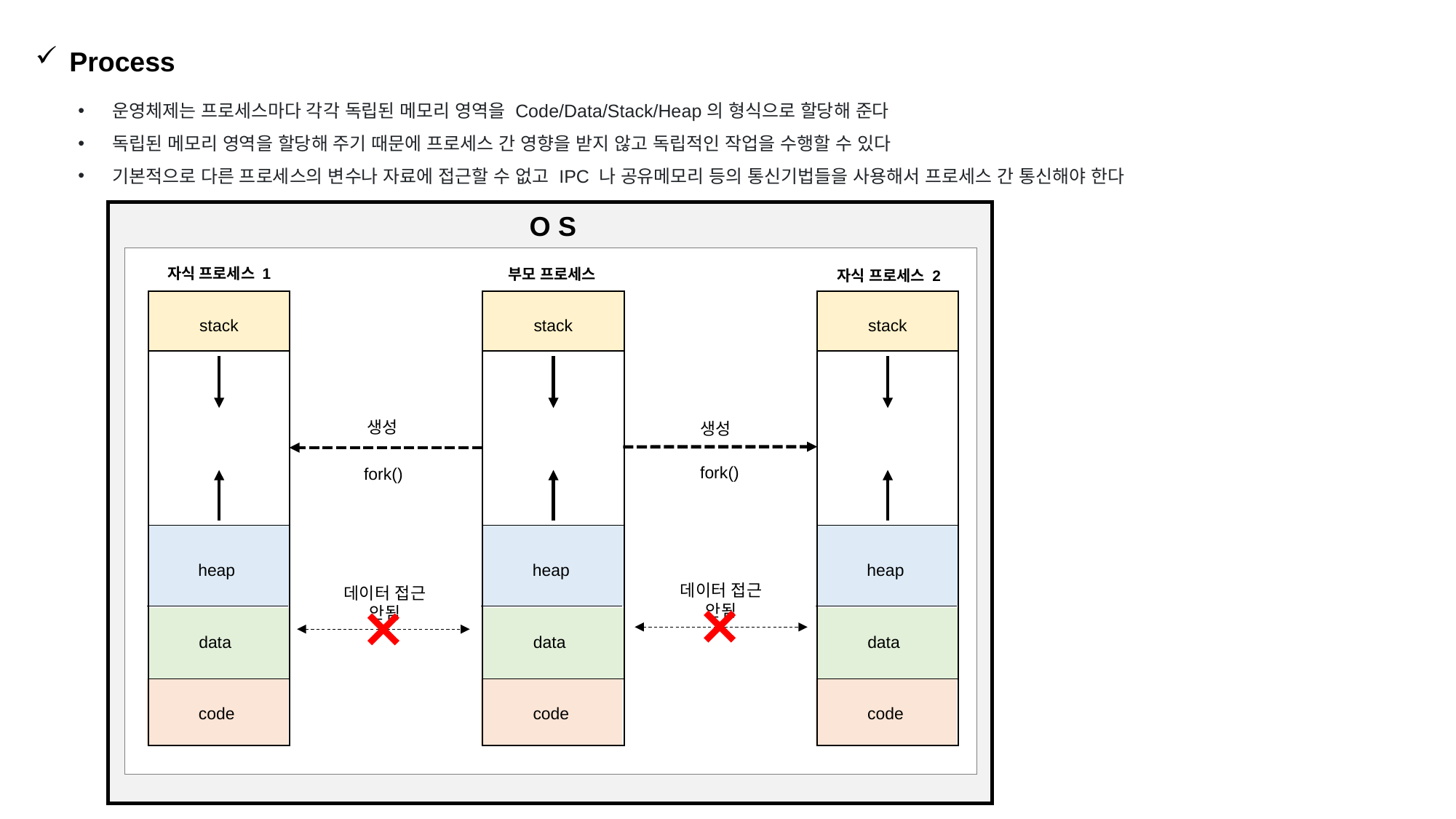

Process
운영체제는 프로세스마다 각각 독립된 메모리 영역을 Code/Data/Stack/Heap의 형식으로 할당해 준다
독립된 메모리 영역을 할당해 주기 때문에 프로세스 간 영향을 받지 않고 독립적인 작업을 수행할 수 있다
기본적으로 다른 프로세스의 변수나 자료에 접근할 수 없고 IPC 나 공유메모리 등의 통신기법들을 사용해서 프로세스 간 통신해야 한다

O S

자식 프로세스 1
부모 프로세스
자식 프로세스 2

stack
stack
stack
생성
생성
fork()
fork()

heap
heap
heap
데이터 접근 안됨
데이터 접근 안됨

data
data
data

code
code
code